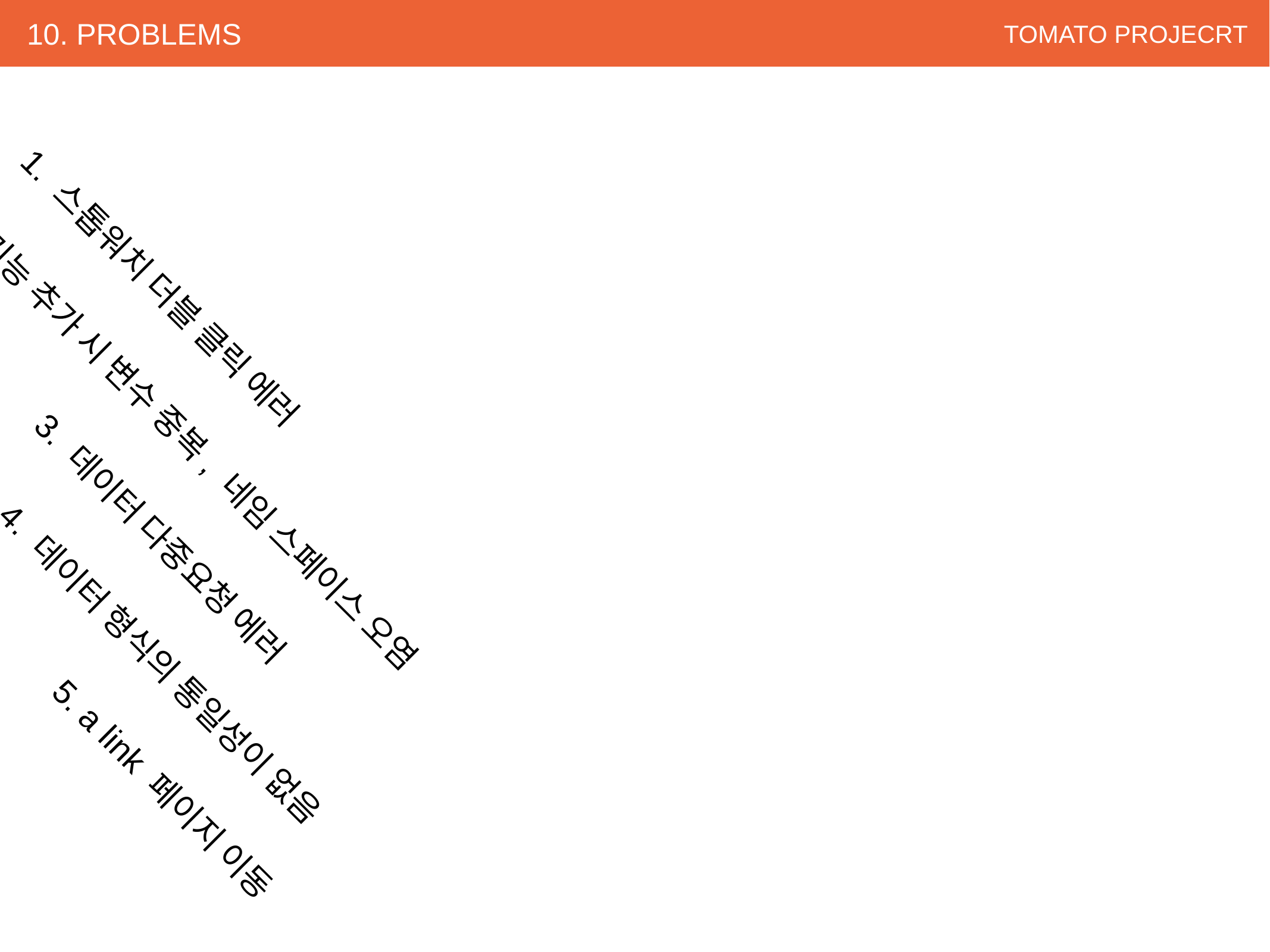

10. PROBLEMS
1. 스톱워치 더블 클릭 에러
2. 중복기능 추가 시 변수 중복, 네임 스페이스 오염
3. 데이터 다중요청 에러
4. 데이터 형식의 통일성이 없음
5. a link 페이지 이동